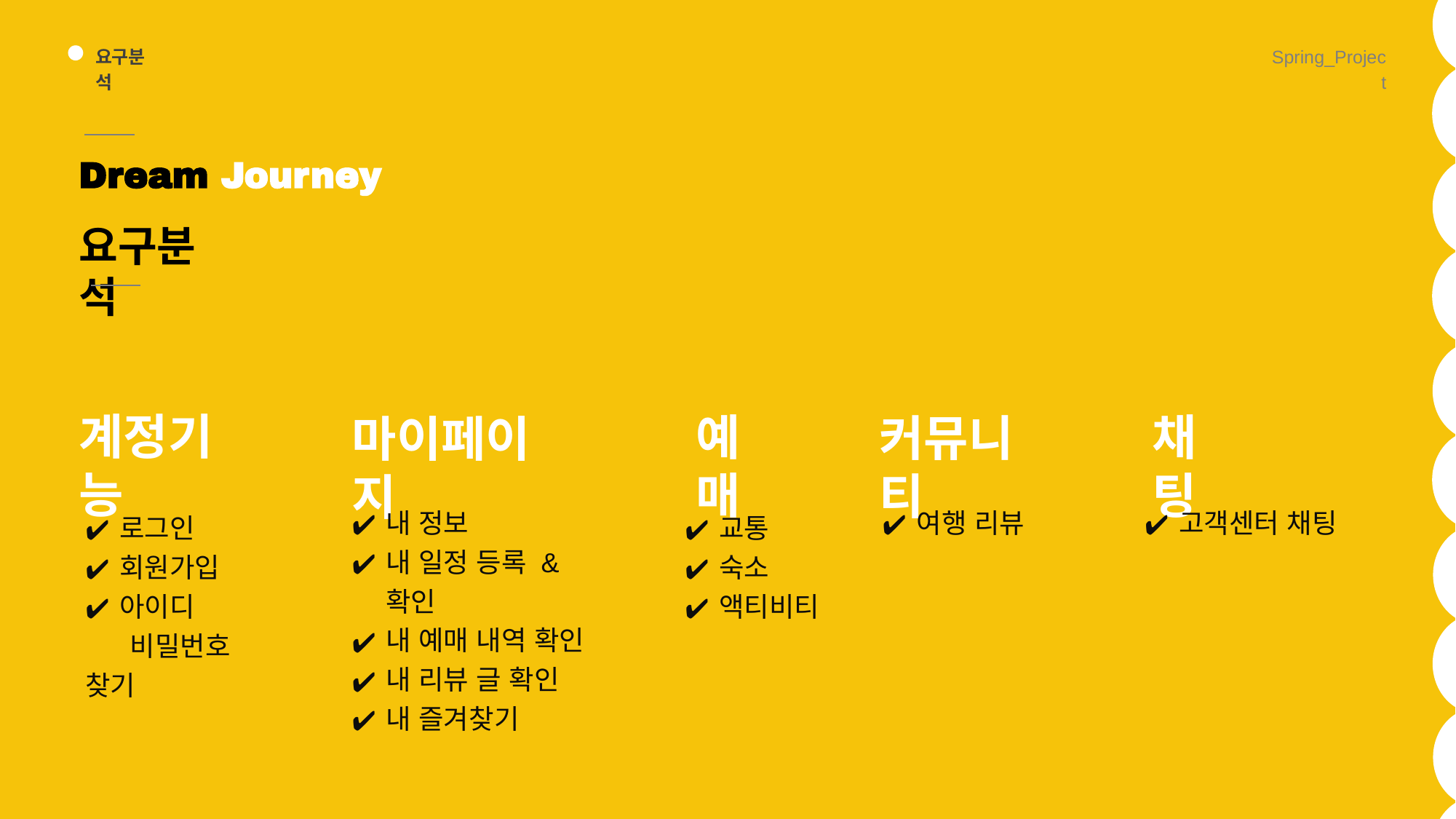

1
2
3
1
2
1
2
3
1
2

요구분석
Spring_Project

Dream Journey
요구분석
계정기능
예매
채팅
커뮤니티
마이페이지
내 정보
내 일정 등록 & 확인
내 예매 내역 확인
내 리뷰 글 확인
내 즐겨찾기

여행 리뷰

고객센터 채팅

교통
숙소
액티비티

로그인
회원가입
아이디
     비밀번호 찾기